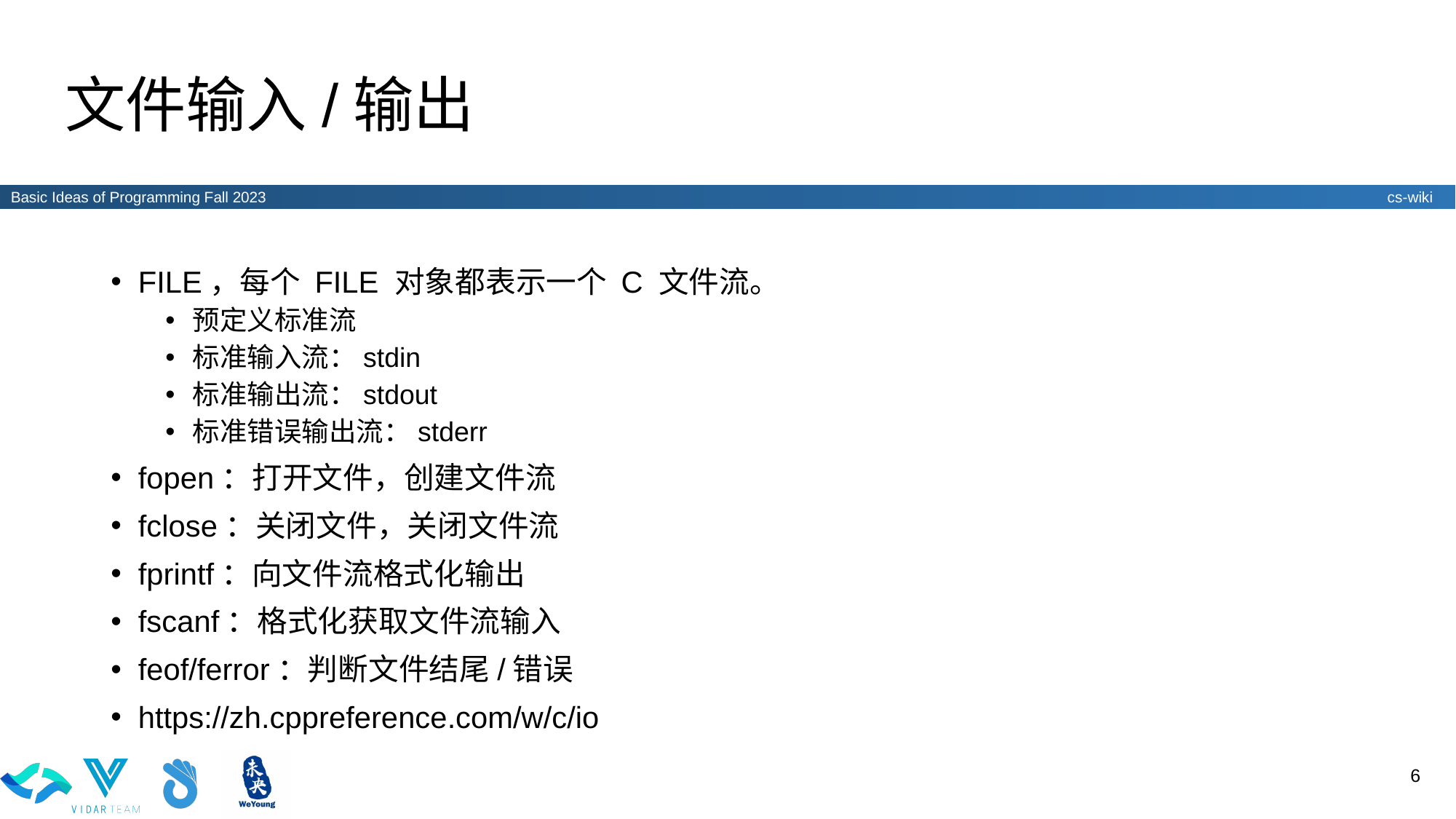

# 文件输入/输出
FILE，每个 FILE 对象都表示一个 C 文件流。
预定义标准流
标准输入流：stdin
标准输出流：stdout
标准错误输出流：stderr
fopen：打开文件，创建文件流
fclose：关闭文件，关闭文件流
fprintf：向文件流格式化输出
fscanf：格式化获取文件流输入
feof/ferror：判断文件结尾/错误
https://zh.cppreference.com/w/c/io